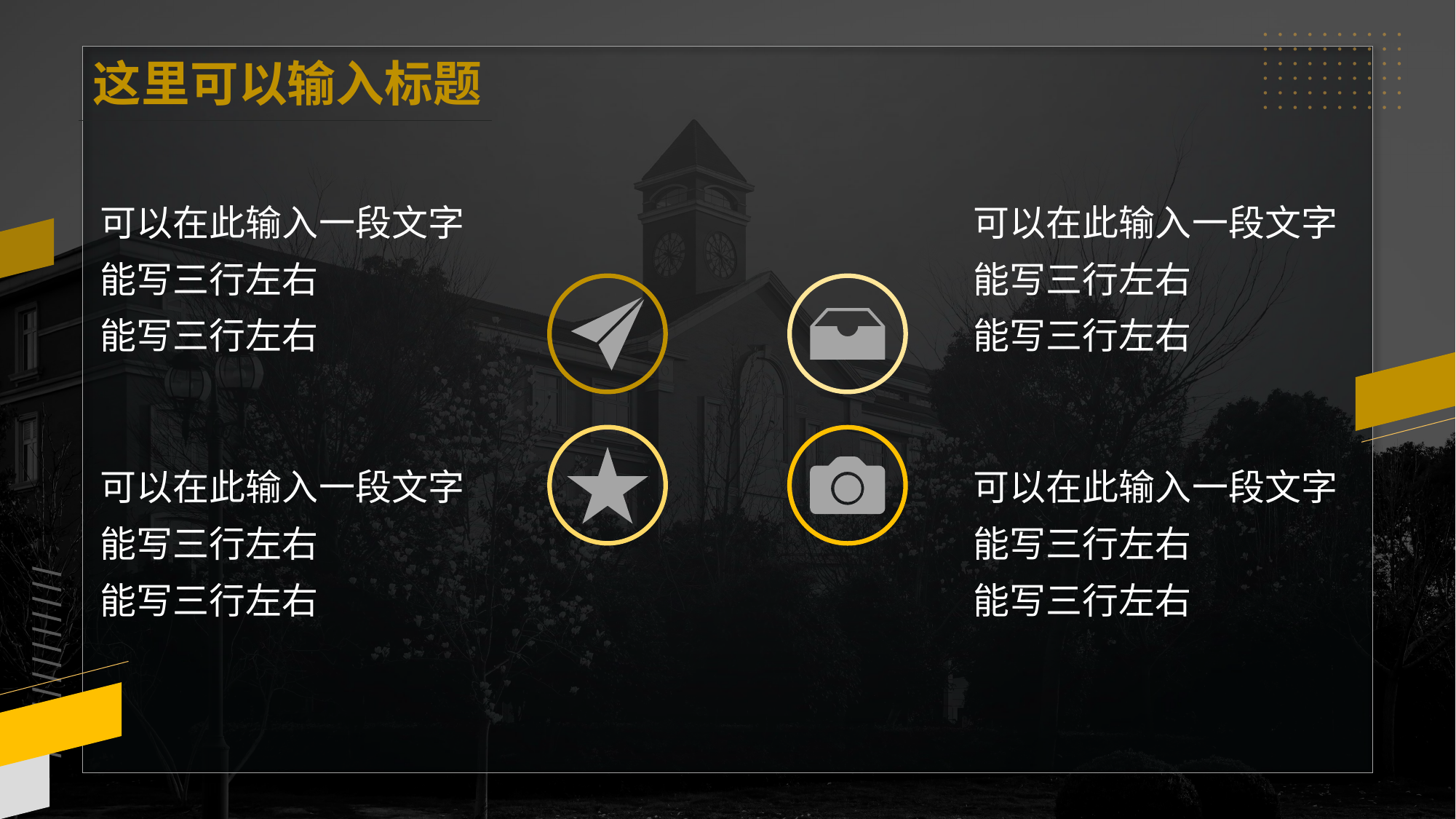

这里可以输入标题
可以在此输入一段文字
能写三行左右
能写三行左右
可以在此输入一段文字
能写三行左右
能写三行左右

可以在此输入一段文字
能写三行左右
能写三行左右
可以在此输入一段文字
能写三行左右
能写三行左右